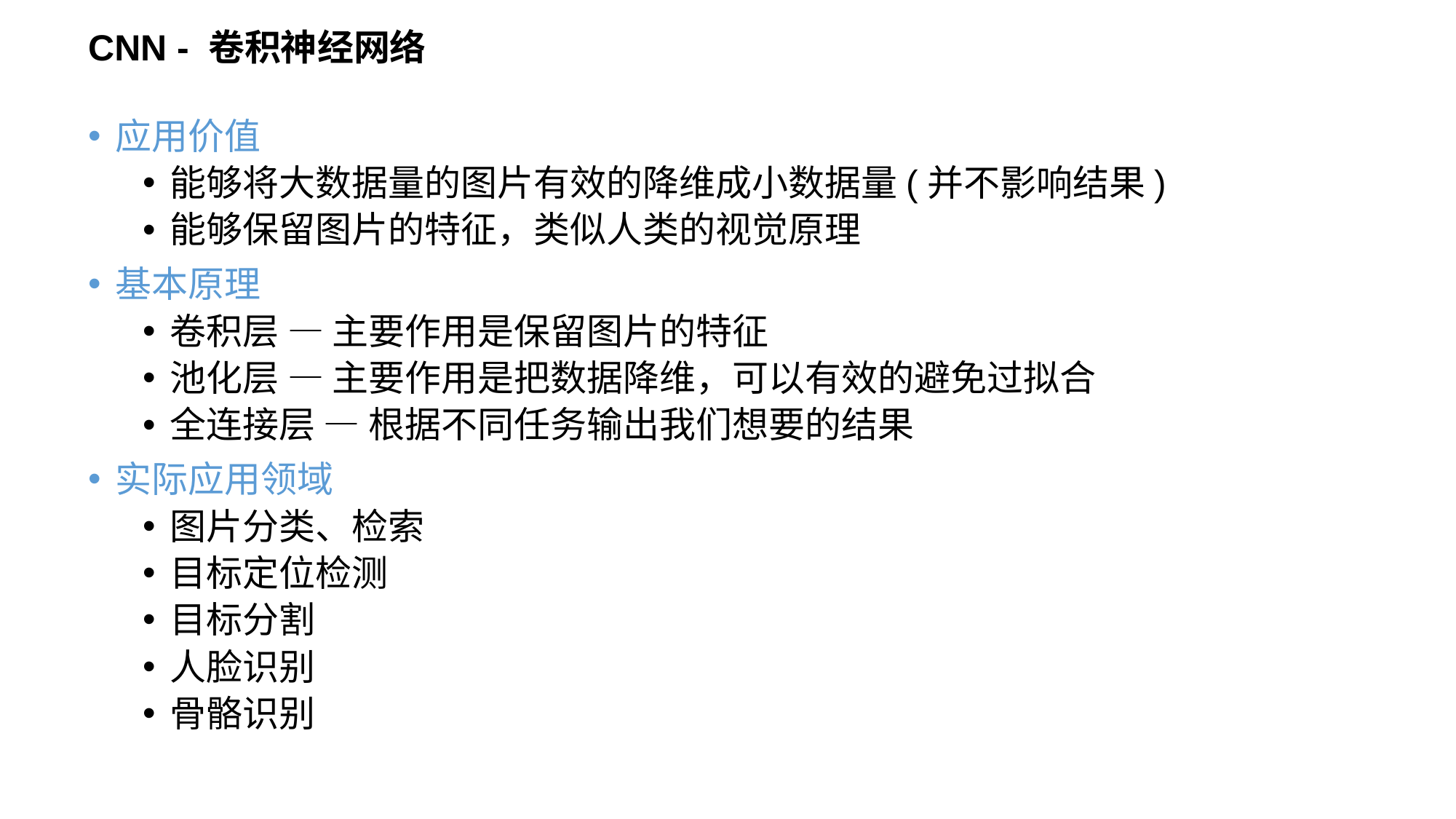

# CNN - 卷积神经网络
应用价值
能够将大数据量的图片有效的降维成小数据量(并不影响结果)
能够保留图片的特征，类似人类的视觉原理
基本原理
卷积层 — 主要作用是保留图片的特征
池化层 — 主要作用是把数据降维，可以有效的避免过拟合
全连接层 — 根据不同任务输出我们想要的结果
实际应用领域
图片分类、检索
目标定位检测
目标分割
人脸识别
骨骼识别